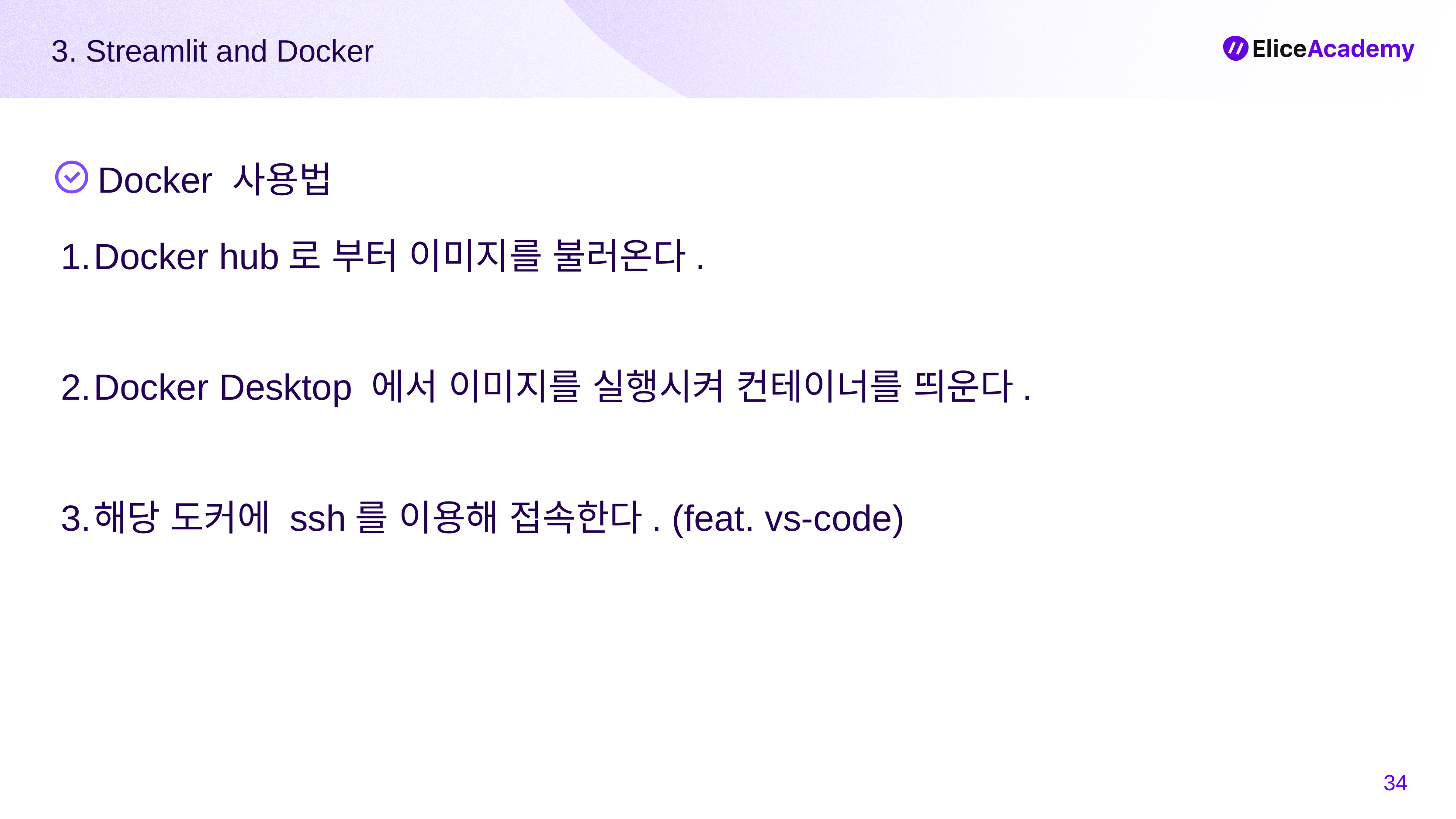

3. Streamlit and Docker

Docker 사용법

Docker hub로 부터 이미지를 불러온다.

Docker Desktop 에서 이미지를 실행시켜 컨테이너를 띄운다.

해당 도커에 ssh를 이용해 접속한다. (feat. vs-code)

34